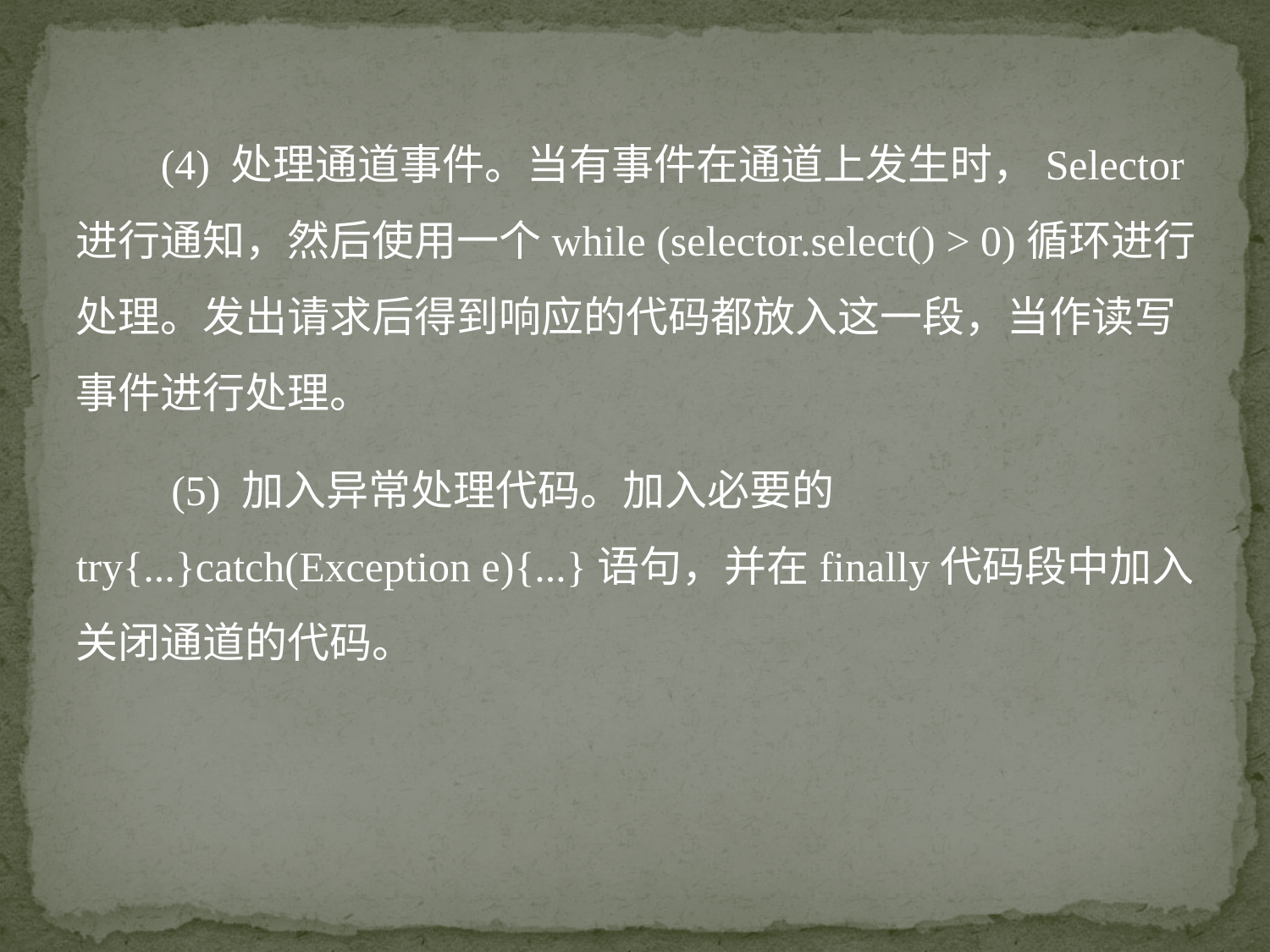

(4) 处理通道事件。当有事件在通道上发生时，Selector进行通知，然后使用一个while (selector.select() > 0)循环进行处理。发出请求后得到响应的代码都放入这一段，当作读写事件进行处理。
         (5) 加入异常处理代码。加入必要的try{...}catch(Exception e){...}语句，并在finally代码段中加入关闭通道的代码。